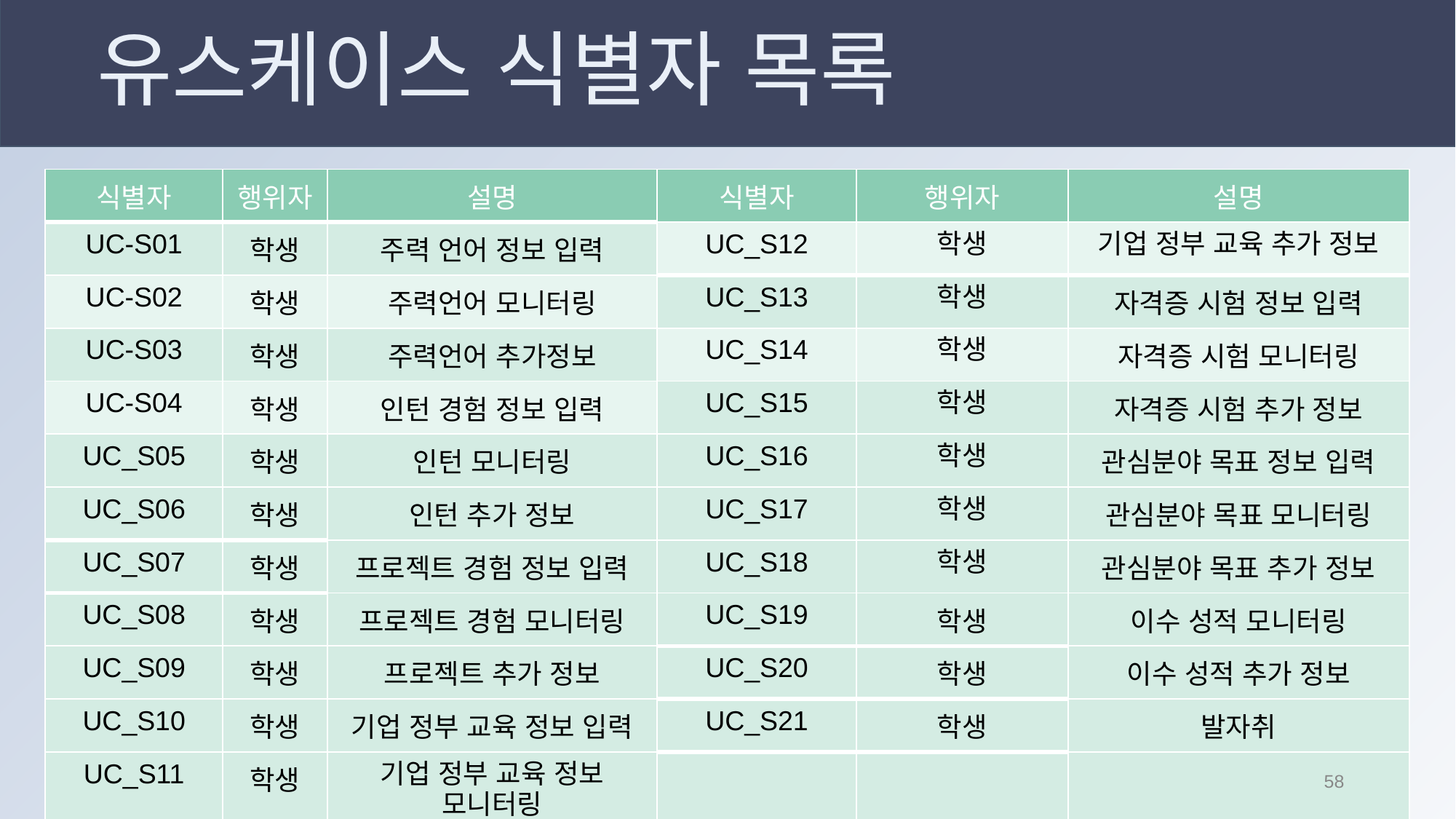

# 유스케이스 식별자 목록

| 식별자 | 행위자 | 설명 | 식별자 | 행위자 | 설명 |
| --- | --- | --- | --- | --- | --- |
| UC-S01 | 학생 | 주력 언어 정보 입력 | UC\_S12 | 학생 | 기업 정부 교육 추가 정보 |
| UC-S02 | 학생 | 주력언어 모니터링 | UC\_S13 | 학생 | 자격증 시험 정보 입력 |
| UC-S03 | 학생 | 주력언어 추가정보 | UC\_S14 | 학생 | 자격증 시험 모니터링 |
| UC-S04 | 학생 | 인턴 경험 정보 입력 | UC\_S15 | 학생 | 자격증 시험 추가 정보 |
| UC\_S05 | 학생 | 인턴 모니터링 | UC\_S16 | 학생 | 관심분야 목표 정보 입력 |
| UC\_S06 | 학생 | 인턴 추가 정보 | UC\_S17 | 학생 | 관심분야 목표 모니터링 |
| UC\_S07 | 학생 | 프로젝트 경험 정보 입력 | UC\_S18 | 학생 | 관심분야 목표 추가 정보 |
| UC\_S08 | 학생 | 프로젝트 경험 모니터링 | UC\_S19 | 학생 | 이수 성적 모니터링 |
| UC\_S09 | 학생 | 프로젝트 추가 정보 | UC\_S20 | 학생 | 이수 성적 추가 정보 |
| UC\_S10 | 학생 | 기업 정부 교육 정보 입력 | UC\_S21 | 학생 | 발자취 |
| UC\_S11 | 학생 | 기업 정부 교육 정보 모니터링 |  |  |  |
58